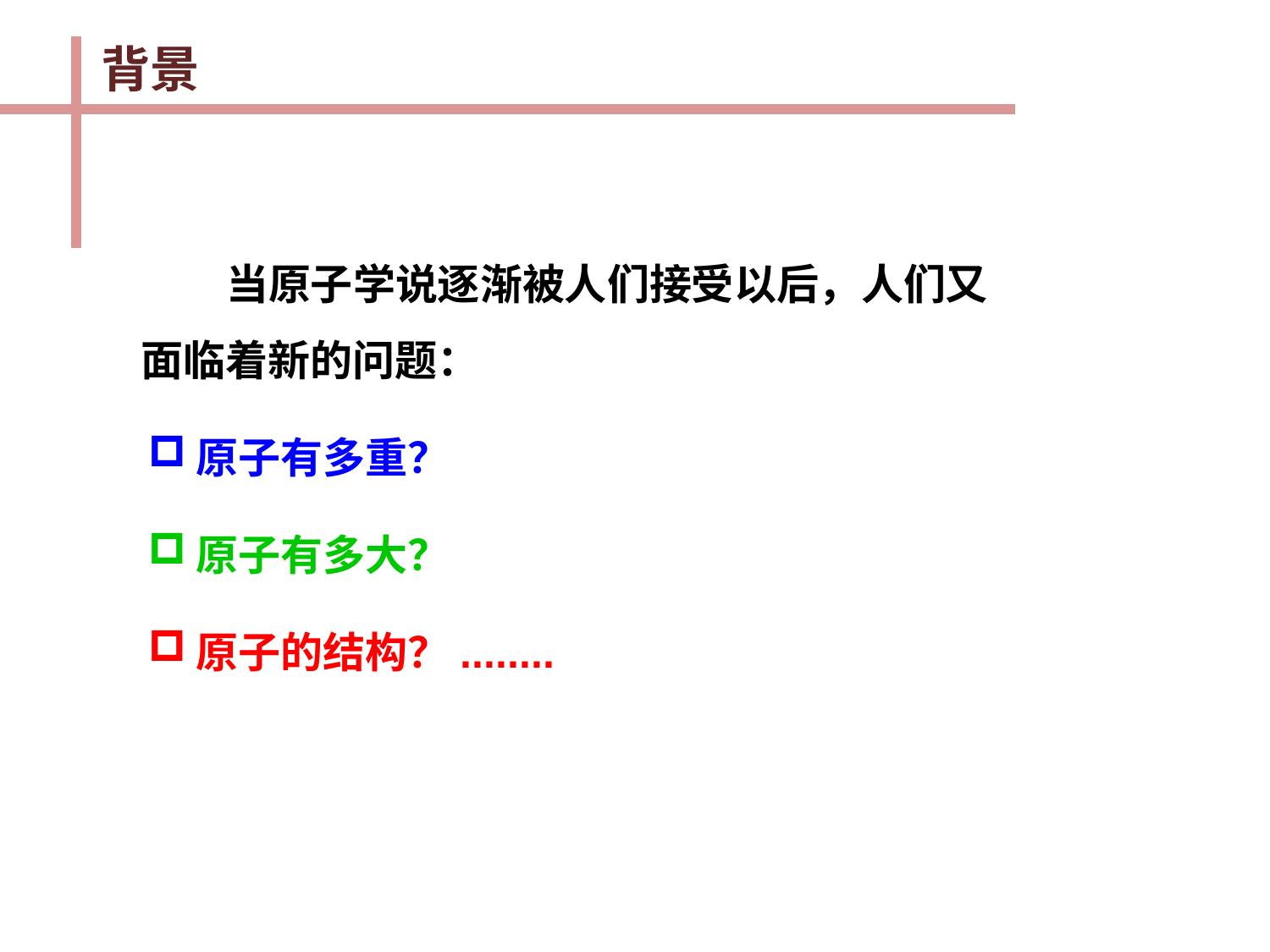

背景
当原子学说逐渐被人们接受以后，人们又面临着新的问题：
原子有多重？
原子有多大？
原子的结构？........